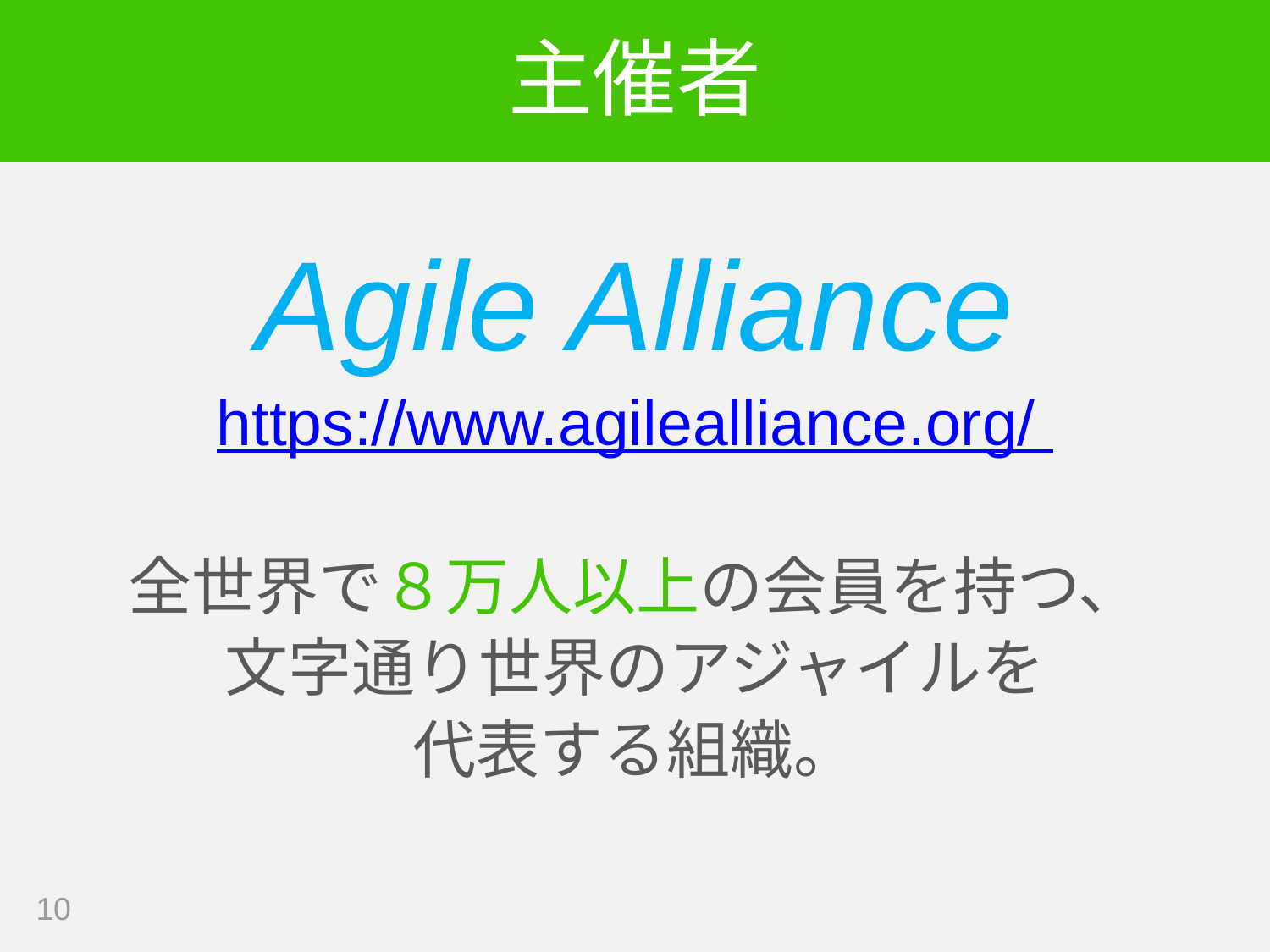

# 主催者
Agile Alliance
https://www.agilealliance.org/

全世界で８万人以上の会員を持つ、
文字通り世界のアジャイルを
代表する組織。
10